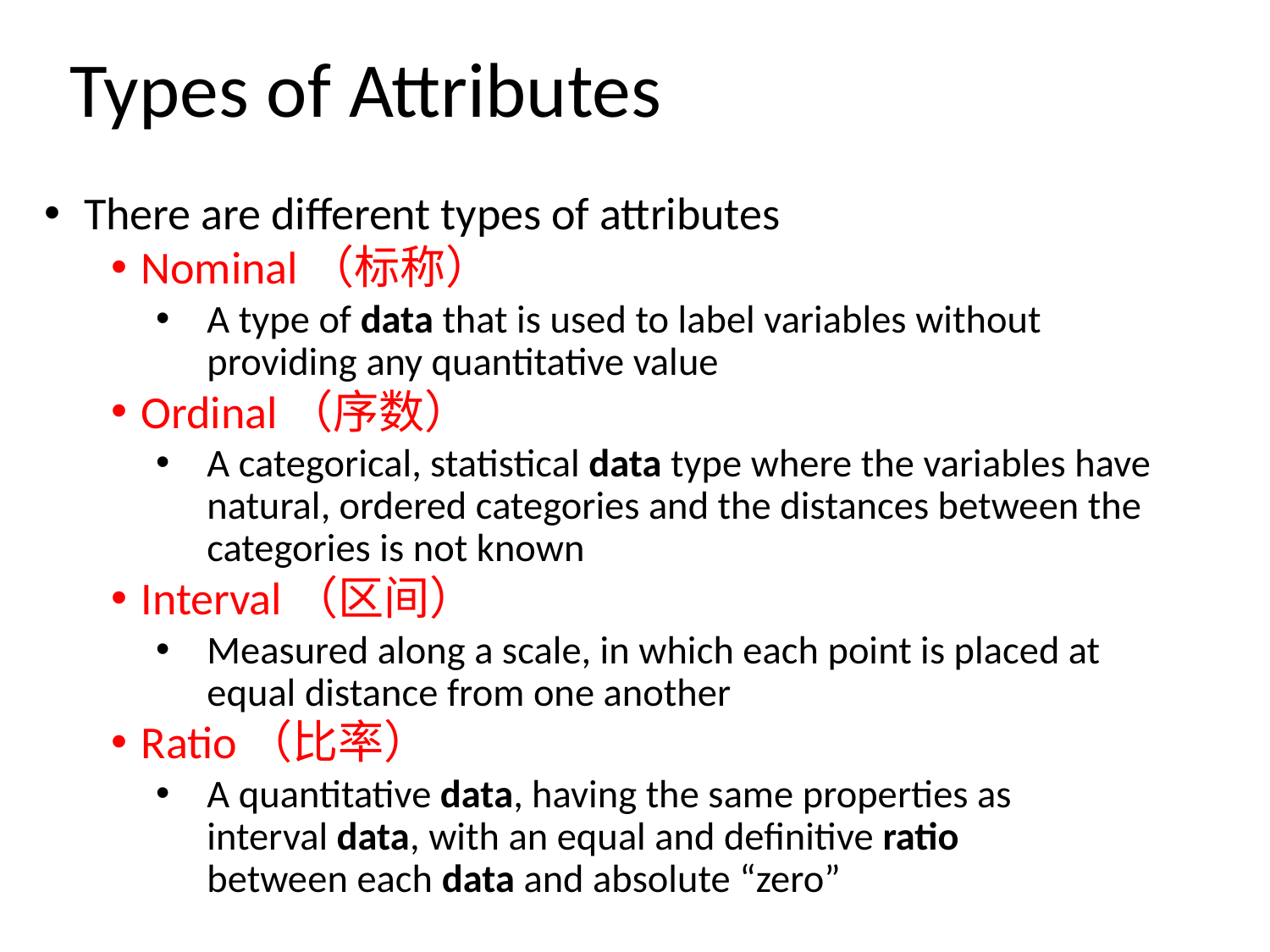

# Types of Attributes
 There are different types of attributes
Nominal（标称）
A type of data that is used to label variables without providing any quantitative value
Ordinal（序数）
A categorical, statistical data type where the variables have natural, ordered categories and the distances between the categories is not known
Interval（区间）
Measured along a scale, in which each point is placed at equal distance from one another
Ratio（比率）
A quantitative data, having the same properties as interval data, with an equal and definitive ratio 
between each data and absolute “zero”